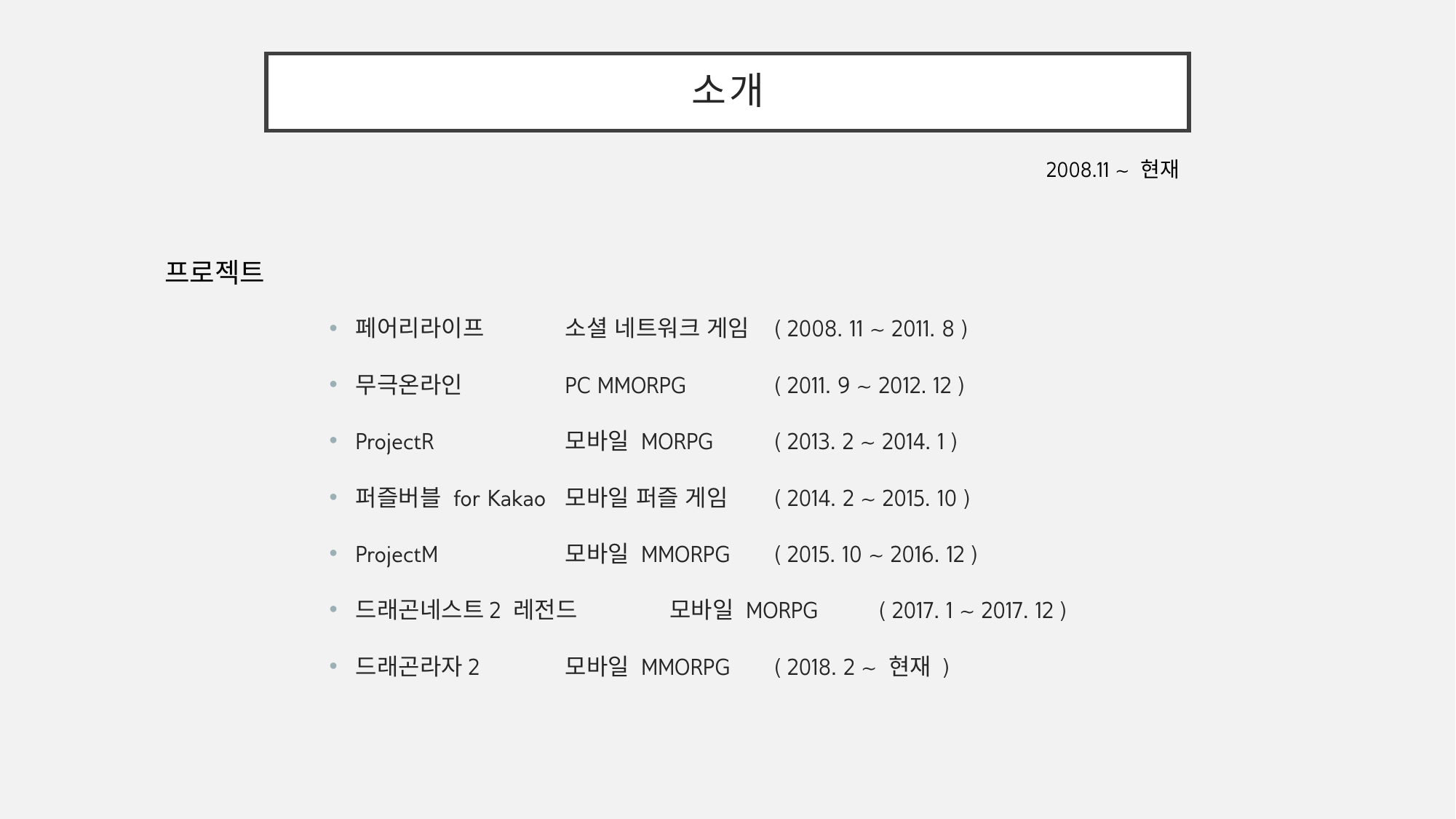

# 소개
2008.11 ~ 현재
프로젝트
페어리라이프 		소셜 네트워크 게임 	( 2008. 11 ~ 2011. 8 )
무극온라인 		PC MMORPG	( 2011. 9 ~ 2012. 12 )
ProjectR		모바일 MORPG 	( 2013. 2 ~ 2014. 1 )
퍼즐버블 for Kakao		모바일 퍼즐 게임	( 2014. 2 ~ 2015. 10 )
ProjectM		모바일 MMORPG 	( 2015. 10 ~ 2016. 12 )
드래곤네스트2 레전드		모바일 MORPG 	( 2017. 1 ~ 2017. 12 )
드래곤라자2		모바일 MMORPG 	( 2018. 2 ~ 현재 )